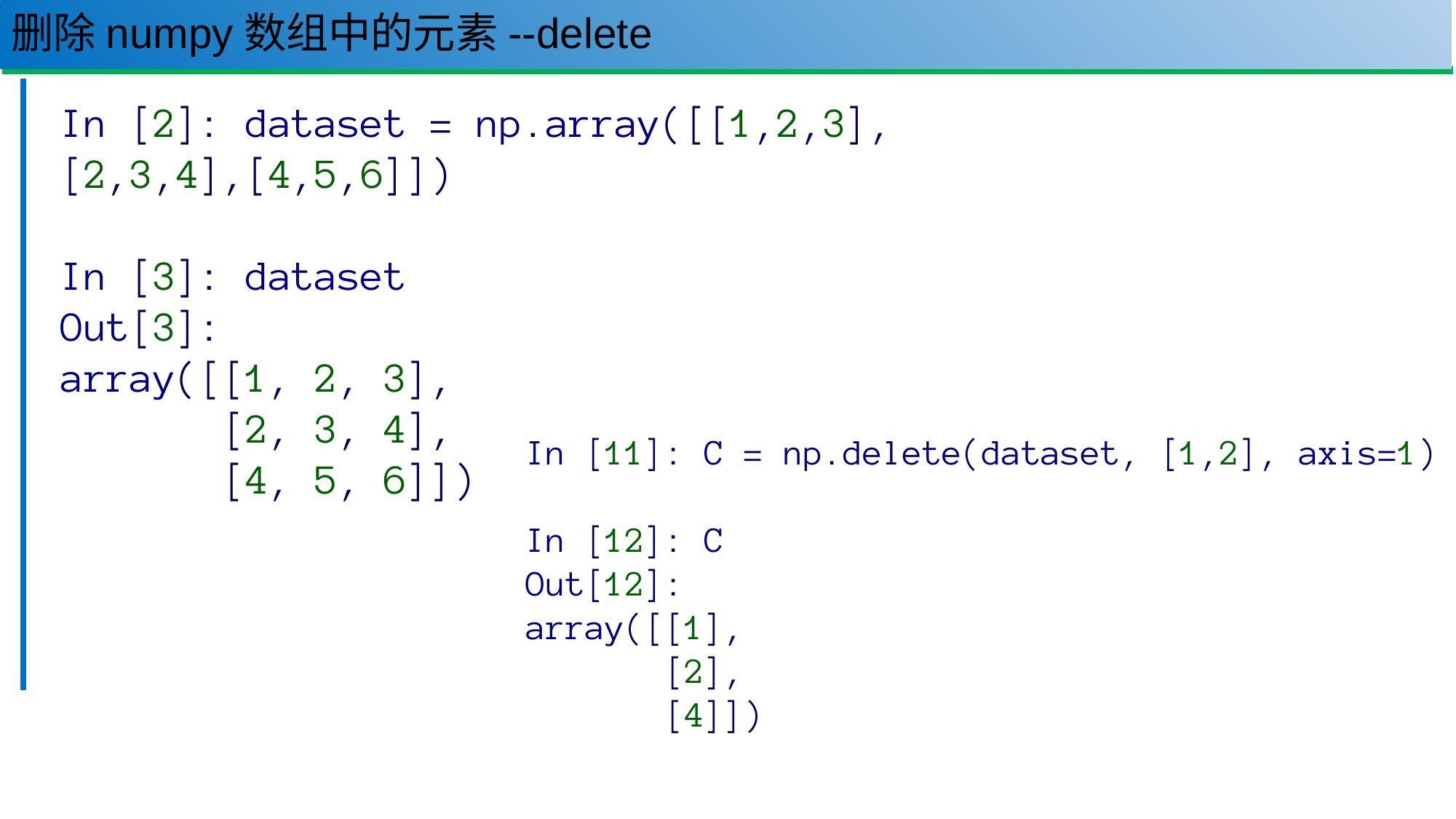

# 删除numpy数组中的元素--delete
85
In [2]: dataset = np.array([[1,2,3],[2,3,4],[4,5,6]])

In [3]: dataset
Out[3]:
array([[1, 2, 3],
       [2, 3, 4],
       [4, 5, 6]])
In [11]: C = np.delete(dataset, [1,2], axis=1)

In [12]: C
Out[12]:
array([[1],
       [2],
       [4]])